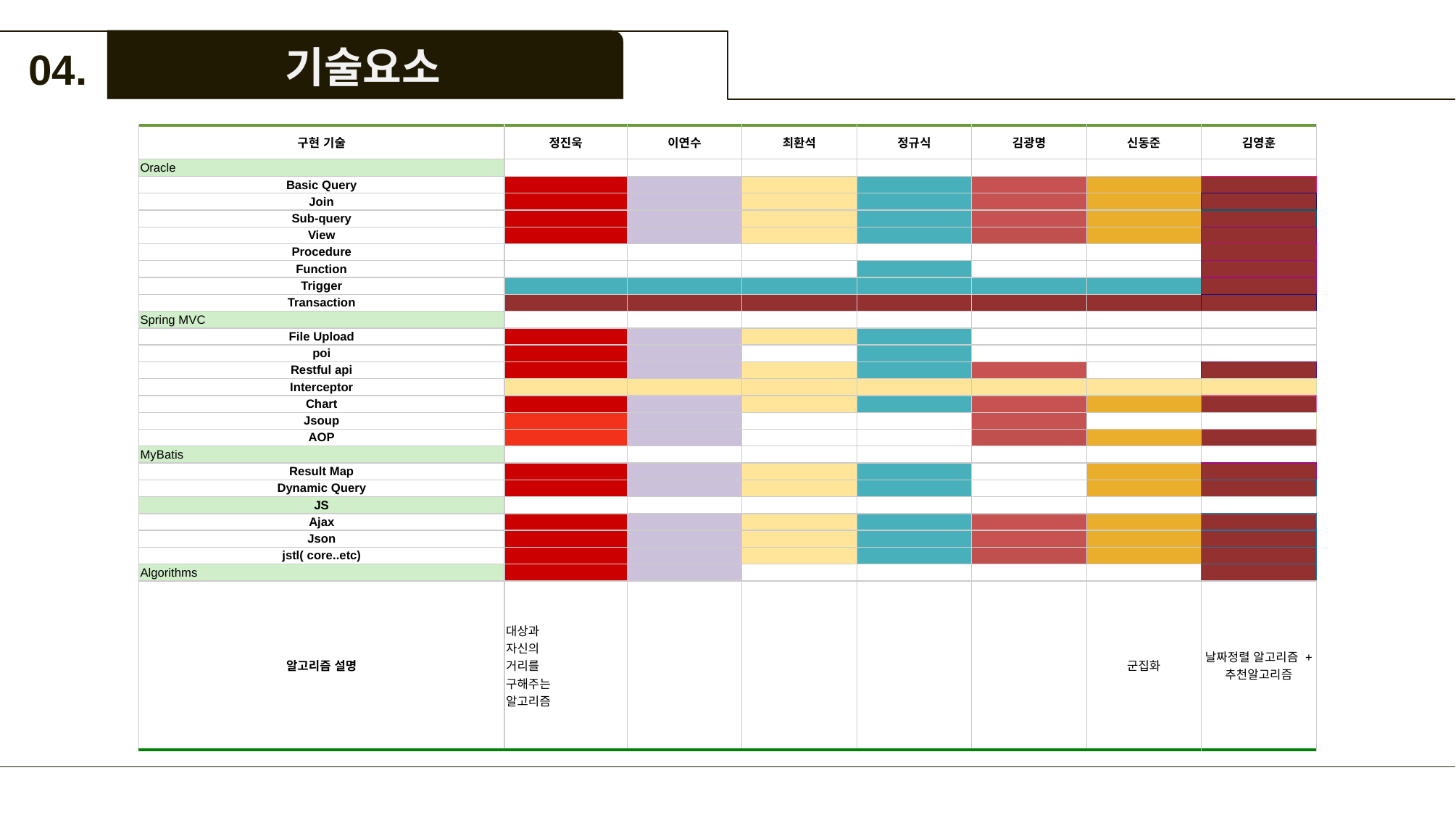

기술요소
04.
| 구현 기술 | 정진욱 | 이연수 | 최환석 | 정규식 | 김광명 | 신동준 | 김영훈 |
| --- | --- | --- | --- | --- | --- | --- | --- |
| Oracle |  |  |  |  |  |  |  |
| Basic Query |  |  |  |  |  |  |  |
| Join |  |  |  |  |  |  |  |
| Sub-query |  |  |  |  |  |  |  |
| View |  |  |  |  |  |  |  |
| Procedure |  |  |  |  |  |  |  |
| Function |  |  |  |  |  |  |  |
| Trigger |  |  |  |  |  |  |  |
| Transaction |  |  |  |  |  |  |  |
| Spring MVC |  |  |  |  |  |  |  |
| File Upload |  |  |  |  |  |  |  |
| poi |  |  |  |  |  |  |  |
| Restful api |  |  |  |  |  |  |  |
| Interceptor |  |  |  |  |  |  |  |
| Chart |  |  |  |  |  |  |  |
| Jsoup |  |  |  |  |  |  |  |
| AOP |  |  |  |  |  |  |  |
| MyBatis |  |  |  |  |  |  |  |
| Result Map |  |  |  |  |  |  |  |
| Dynamic Query |  |  |  |  |  |  |  |
| JS |  |  |  |  |  |  |  |
| Ajax |  |  |  |  |  |  |  |
| Json |  |  |  |  |  |  |  |
| jstl( core..etc) |  |  |  |  |  |  |  |
| Algorithms |  |  |  |  |  |  |  |
| 알고리즘 설명 | 대상과 자신의 거리를 구해주는 알고리즘 |  |  |  |  | 군집화 | 날짜정렬 알고리즘 + 추천알고리즘 |
JSON

네트워크
소켓

기술요소

I/O
스레드